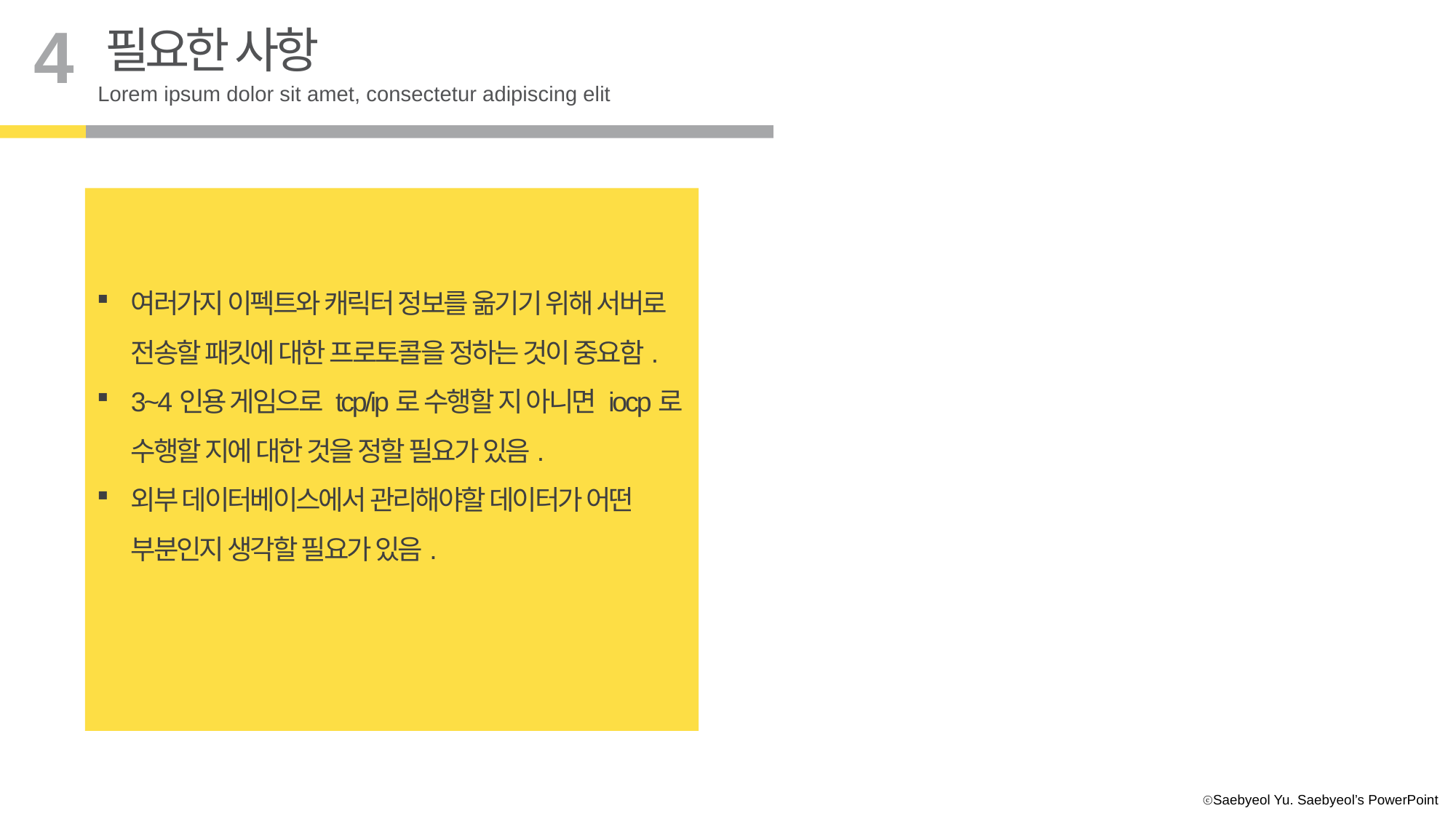

4
필요한 사항
Lorem ipsum dolor sit amet, consectetur adipiscing elit

여러가지 이펙트와 캐릭터 정보를 옮기기 위해 서버로 전송할 패킷에 대한 프로토콜을 정하는 것이 중요함.
3~4인용 게임으로 tcp/ip로 수행할 지 아니면 iocp로 수행할 지에 대한 것을 정할 필요가 있음.
외부 데이터베이스에서 관리해야할 데이터가 어떤 부분인지 생각할 필요가 있음.
내용을 입력하세요
내용을 입력하세요
내용을 입력하세요
내용을 입력하세요